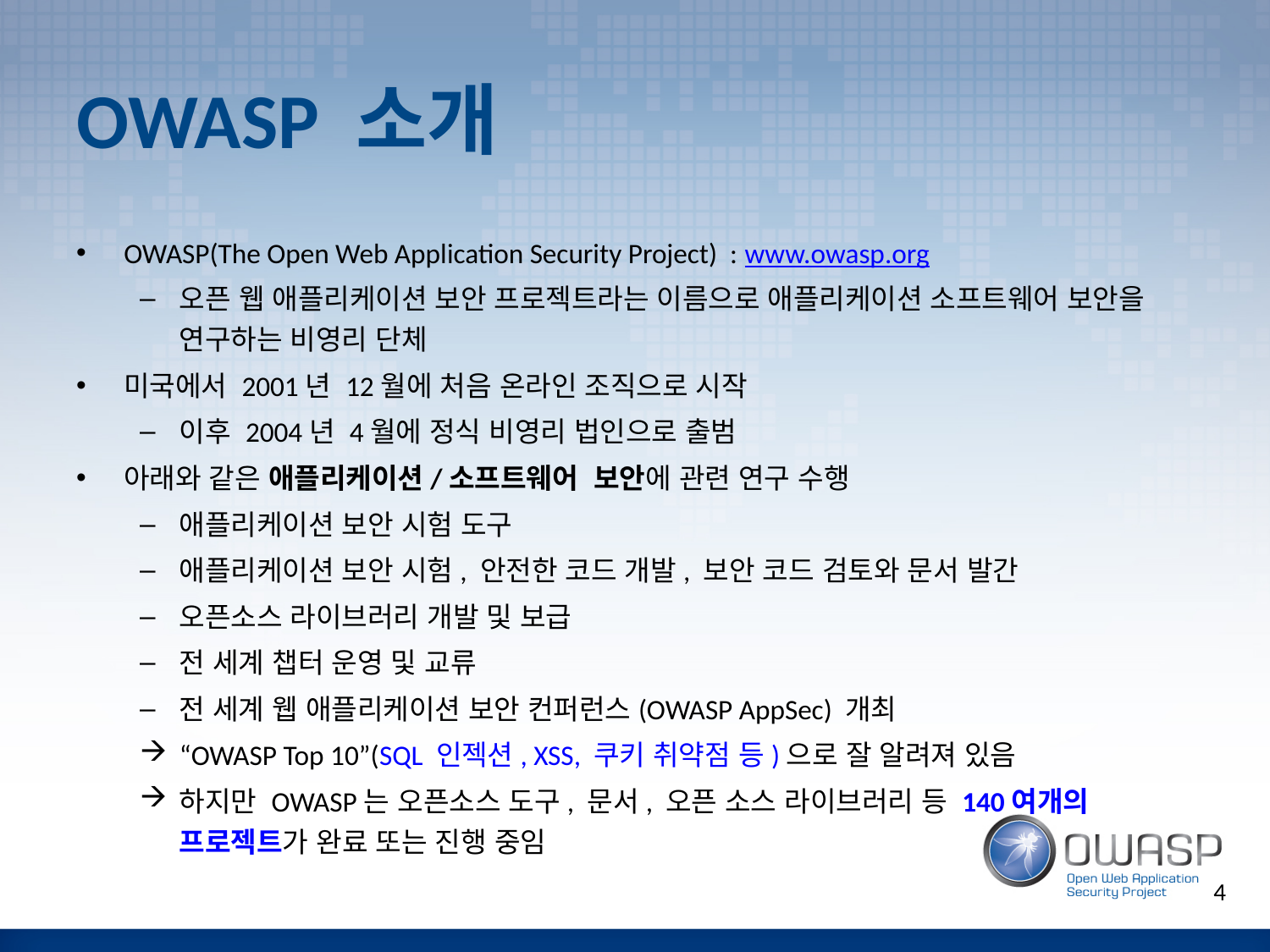

# OWASP 소개
OWASP(The Open Web Application Security Project)  : www.owasp.org
오픈 웹 애플리케이션 보안 프로젝트라는 이름으로 애플리케이션 소프트웨어 보안을 연구하는 비영리 단체
미국에서 2001년 12월에 처음 온라인 조직으로 시작
이후 2004년 4월에 정식 비영리 법인으로 출범
아래와 같은 애플리케이션/소프트웨어  보안에 관련 연구 수행
애플리케이션 보안 시험 도구
애플리케이션 보안 시험, 안전한 코드 개발, 보안 코드 검토와 문서 발간
오픈소스 라이브러리 개발 및 보급
전 세계 챕터 운영 및 교류
전 세계 웹 애플리케이션 보안 컨퍼런스(OWASP AppSec) 개최
“OWASP Top 10”(SQL 인젝션, XSS, 쿠키 취약점 등)으로 잘 알려져 있음
하지만 OWASP는 오픈소스 도구, 문서, 오픈 소스 라이브러리 등 140여개의 프로젝트가 완료 또는 진행 중임

4